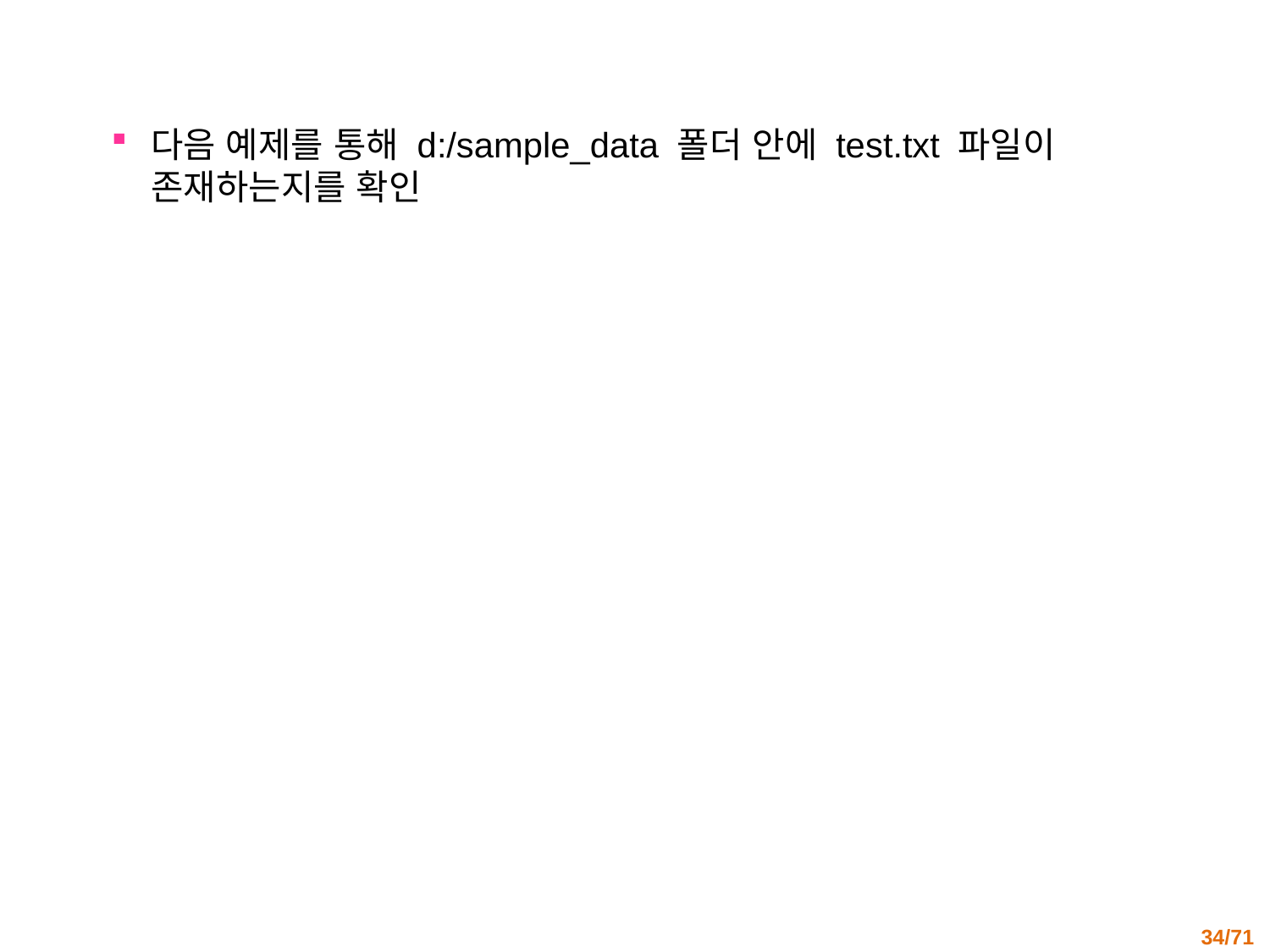

다음 예제를 통해 d:/sample_data 폴더 안에 test.txt 파일이 존재하는지를 확인